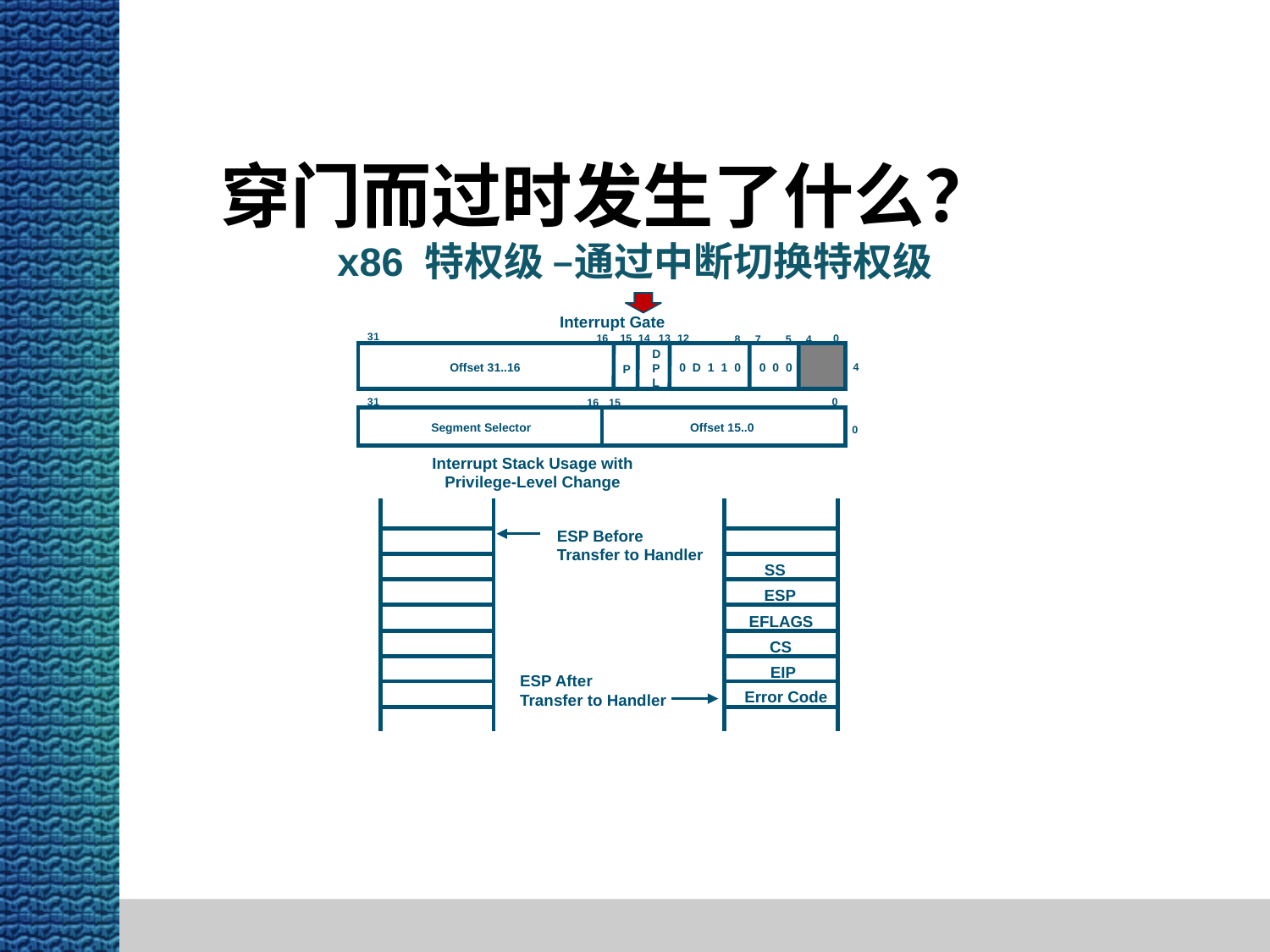

# 穿门而过时发生了什么？
x86 特权级 –通过中断切换特权级

Interrupt Gate
31

16
15
14
13
12
0
8
7
5
4
D
P
L

Offset 31..16
0  D  1  1  0
0  0  0
4
P
31

0
16
15

Segment Selector
Offset 15..0
0
Interrupt Stack Usage with
Privilege-Level Change
ESP Before
Transfer to Handler
SS
ESP
EFLAGS
CS
EIP
ESP After
Transfer to Handler
Error Code